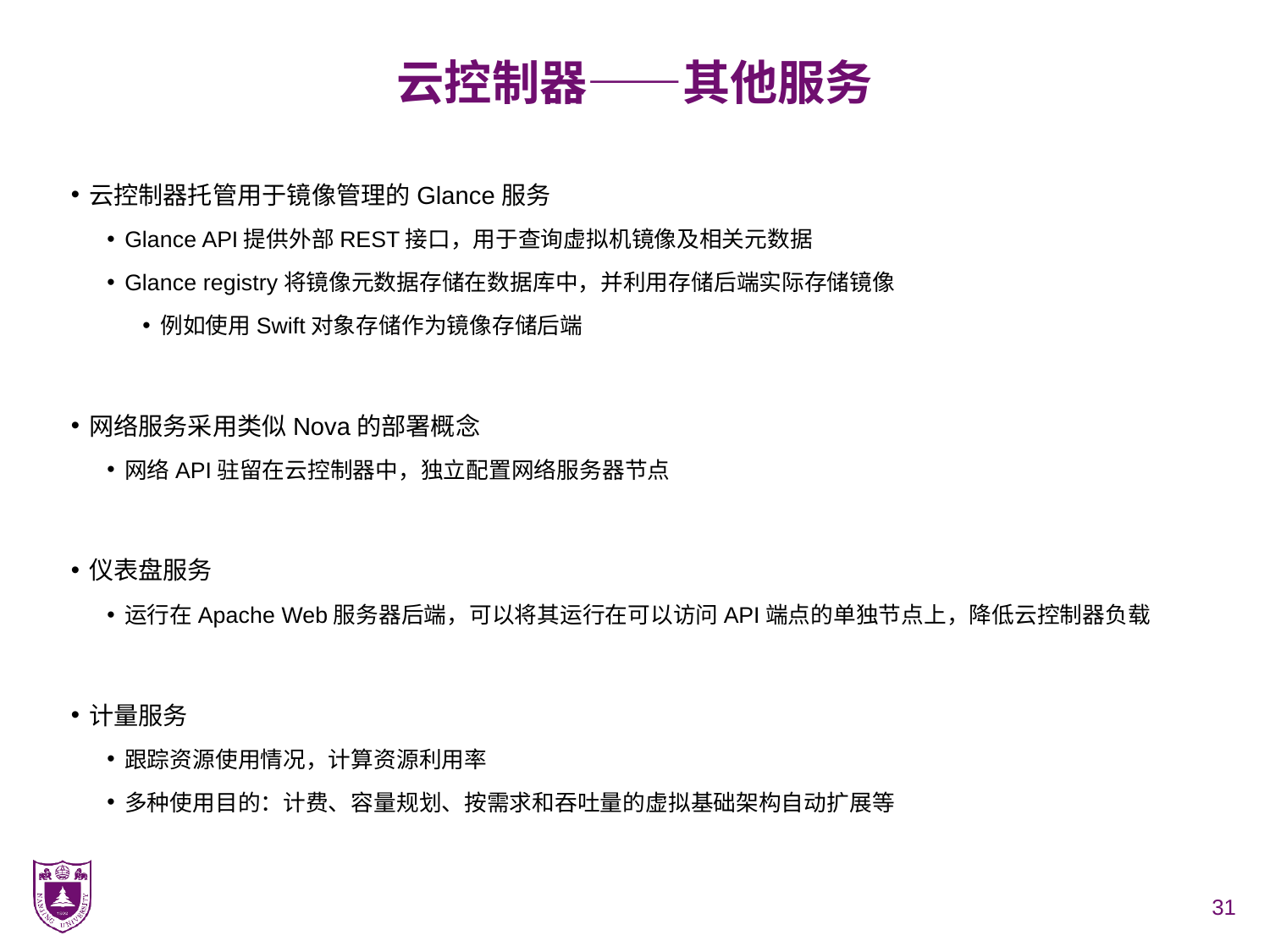

# 云控制器——其他服务
云控制器托管用于镜像管理的Glance服务
Glance API提供外部REST接口，用于查询虚拟机镜像及相关元数据
Glance registry将镜像元数据存储在数据库中，并利用存储后端实际存储镜像
例如使用Swift对象存储作为镜像存储后端

网络服务采用类似Nova的部署概念
网络API驻留在云控制器中，独立配置网络服务器节点

仪表盘服务
运行在Apache Web服务器后端，可以将其运行在可以访问API端点的单独节点上，降低云控制器负载

计量服务
跟踪资源使用情况，计算资源利用率
多种使用目的：计费、容量规划、按需求和吞吐量的虚拟基础架构自动扩展等
31